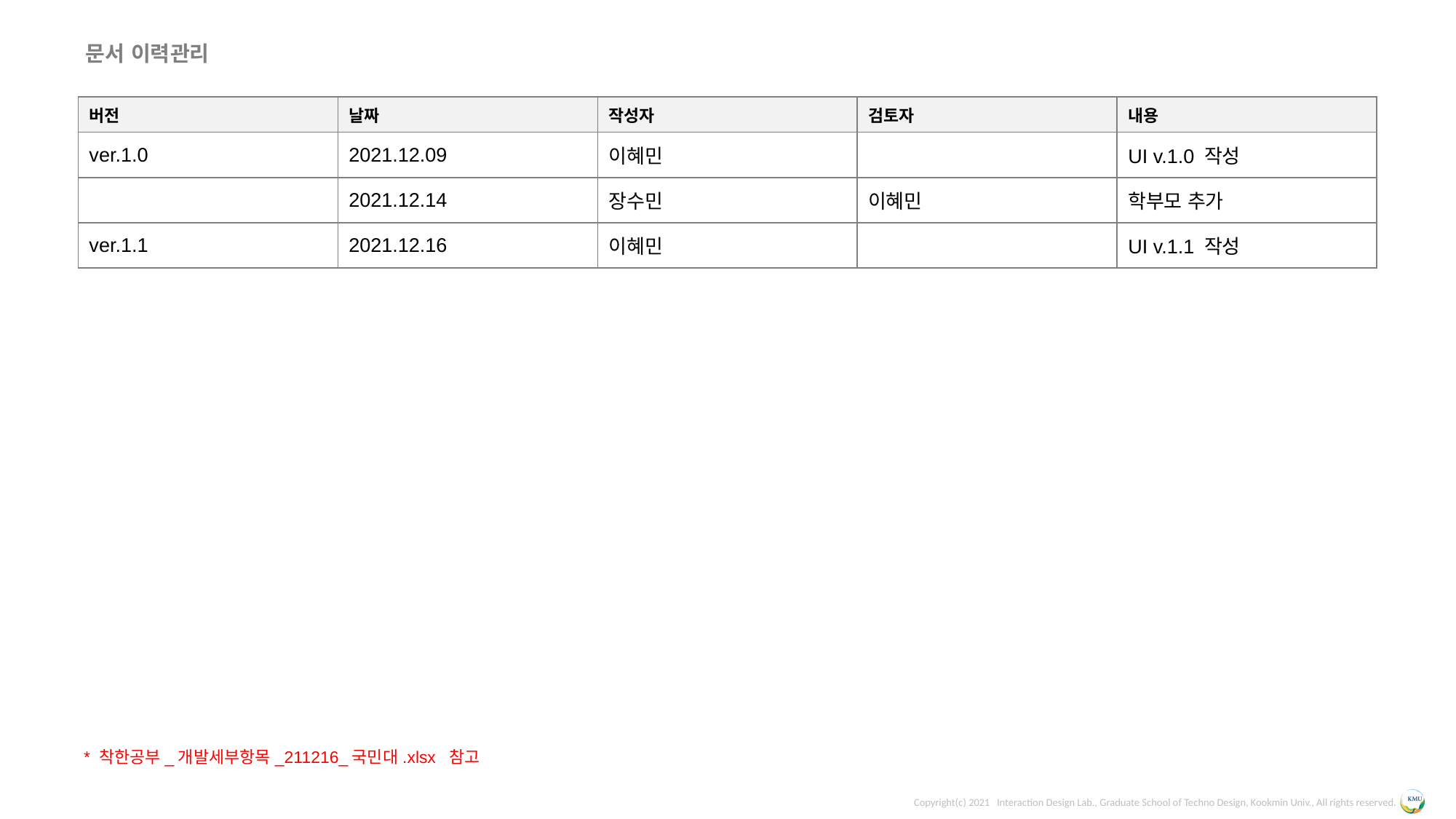

문서 이력관리
| 버전 | 날짜 | 작성자 | 검토자 | 내용 |
| --- | --- | --- | --- | --- |
| ver.1.0 | 2021.12.09 | 이혜민 |  | UI v.1.0 작성 |
|  | 2021.12.14 | 장수민 | 이혜민 | 학부모 추가 |
| ver.1.1 | 2021.12.16 | 이혜민 |  | UI v.1.1 작성 |
* 착한공부_개발세부항목_211216_국민대.xlsx  참고